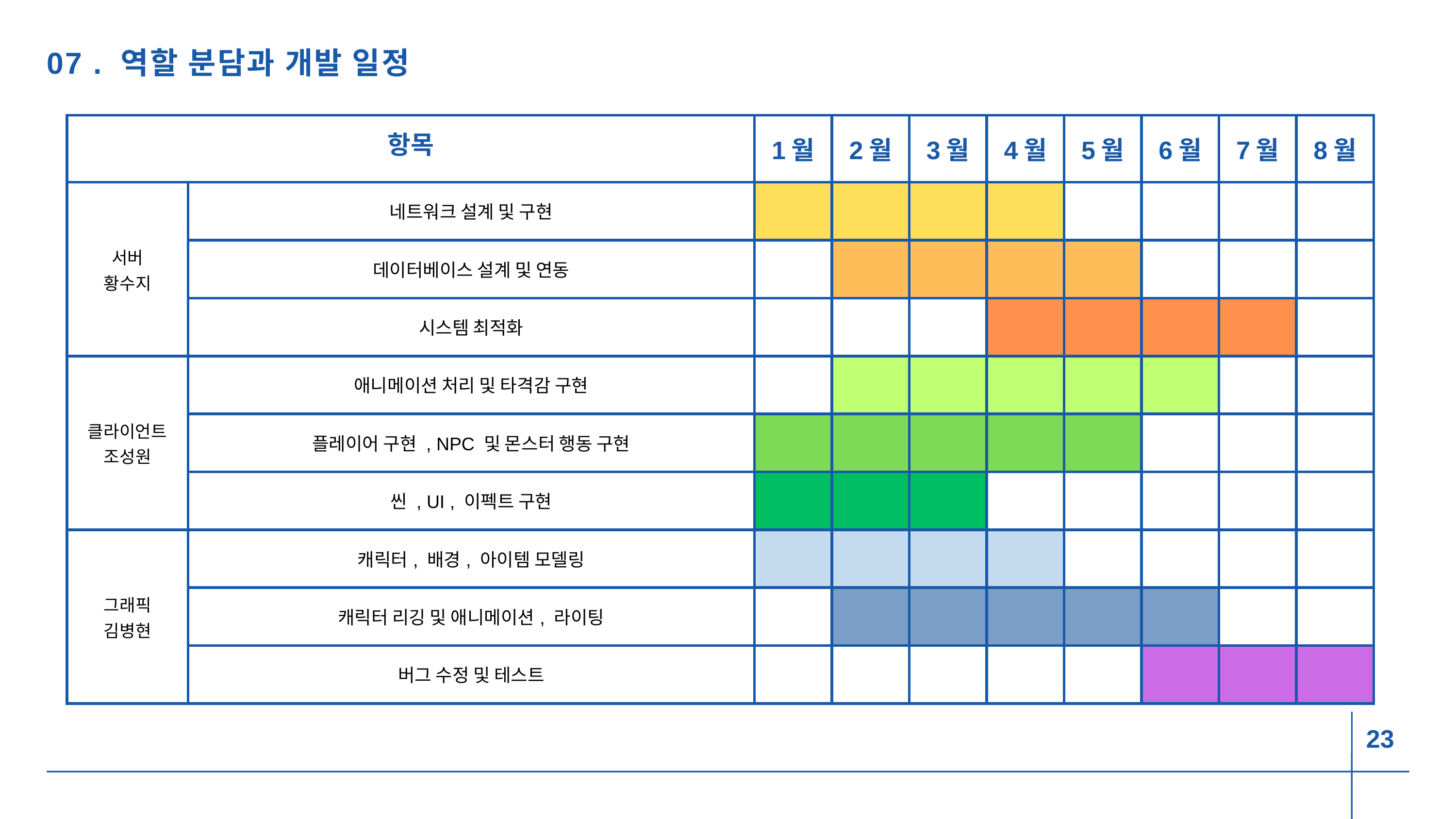

07 . 역할 분담과 개발 일정

| 항목 |  | 1월 | 2월 | 3월 | 4월 | 5월 | 6월 | 7월 | 8월 |
| --- | --- | --- | --- | --- | --- | --- | --- | --- | --- |
| 서버 황수지 | 네트워크 설계 및 구현 |  |  |  |  |  |  |  |  |
|  | 데이터베이스 설계 및 연동 |  |  |  |  |  |  |  |  |
|  | 시스템 최적화 |  |  |  |  |  |  |  |  |
| 클라이언트 조성원 | 애니메이션 처리 및 타격감 구현 |  |  |  |  |  |  |  |  |
|  | 플레이어 구현 , NPC 및 몬스터 행동 구현 |  |  |  |  |  |  |  |  |
|  | 씬 , UI , 이펙트 구현 |  |  |  |  |  |  |  |  |
| 그래픽 김병현 | 캐릭터, 배경, 아이템 모델링 |  |  |  |  |  |  |  |  |
|  | 캐릭터 리깅 및 애니메이션, 라이팅 |  |  |  |  |  |  |  |  |
|  | 버그 수정 및 테스트 |  |  |  |  |  |  |  |  |

23